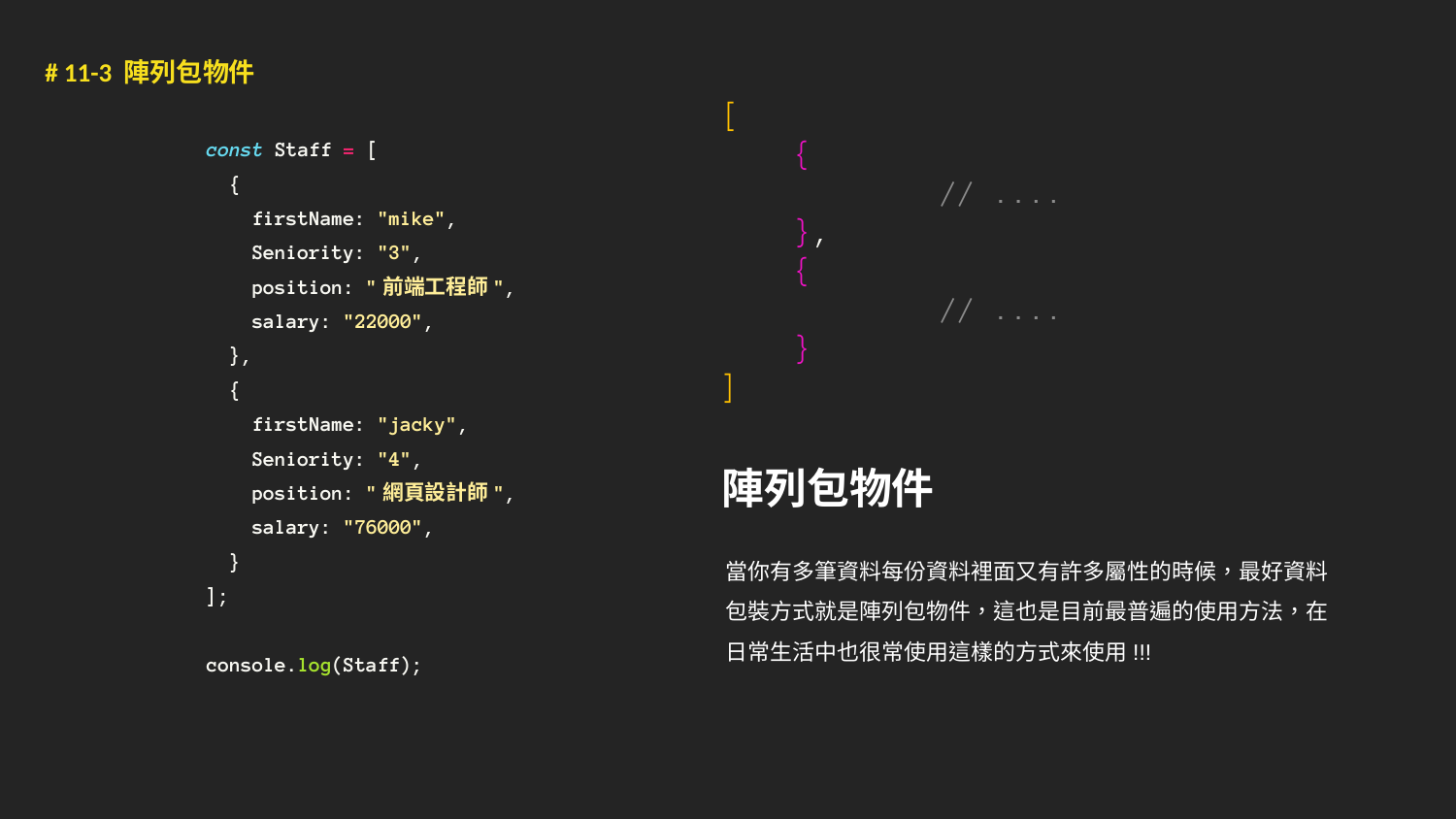

# 11-3 陣列包物件
[
{
	// ....
},
{
	// ....
}
]
      const Staff = [
        {
          firstName: "mike",
          Seniority: "3",
          position: "前端工程師",
          salary: "22000",
        },
        {
          firstName: "jacky",
          Seniority: "4",
          position: "網頁設計師",
          salary: "76000",
        }
      ];

      console.log(Staff);
陣列包物件
當你有多筆資料每份資料裡面又有許多屬性的時候，最好資料包裝方式就是陣列包物件，這也是目前最普遍的使用方法，在日常生活中也很常使用這樣的方式來使用!!!